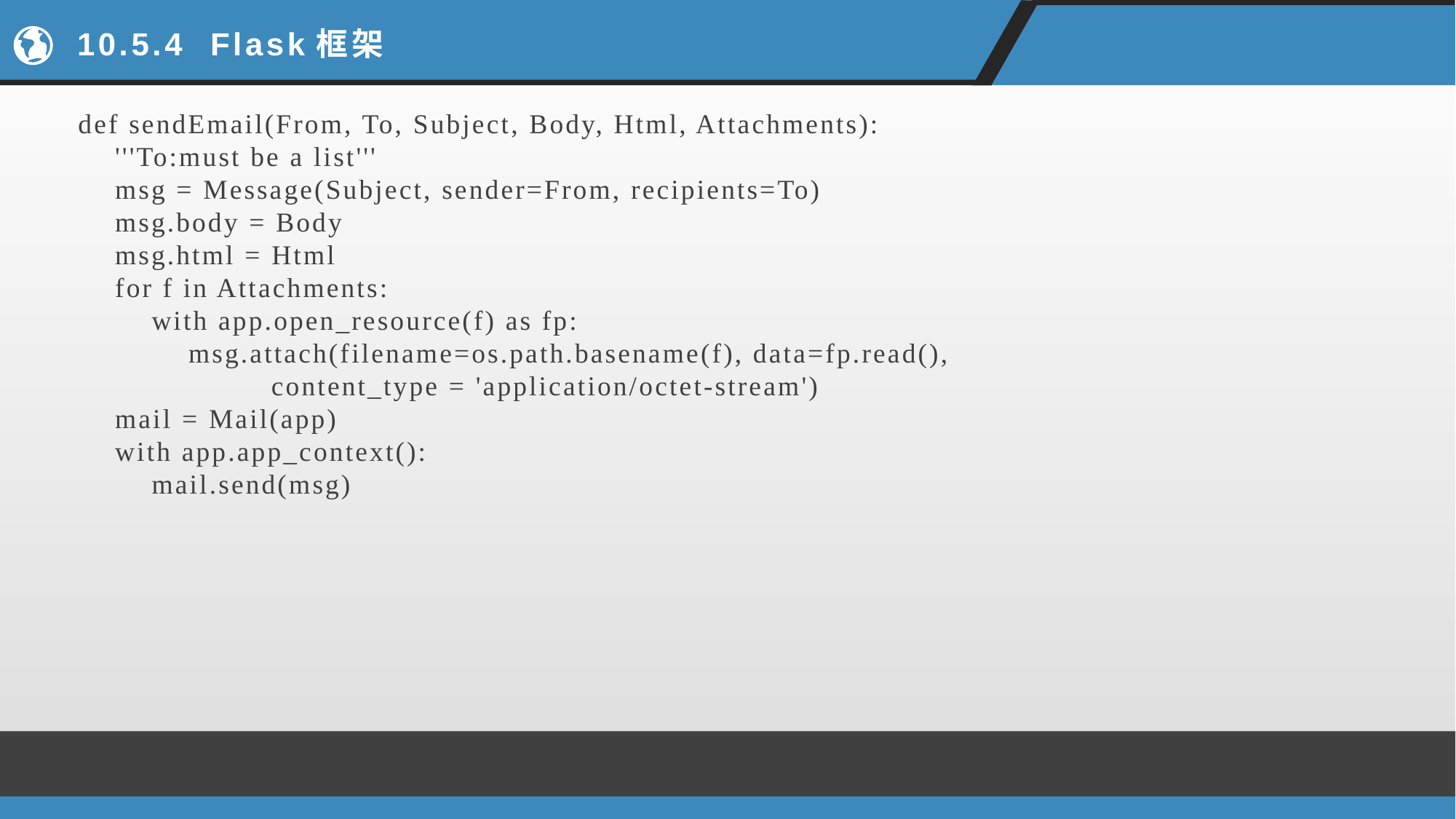

# 10.5.4  Flask框架

def sendEmail(From, To, Subject, Body, Html, Attachments):
    '''To:must be a list'''
    msg = Message(Subject, sender=From, recipients=To)
    msg.body = Body
    msg.html = Html
    for f in Attachments:
        with app.open_resource(f) as fp:
            msg.attach(filename=os.path.basename(f), data=fp.read(),
                     content_type = 'application/octet-stream')
    mail = Mail(app)
    with app.app_context():
        mail.send(msg)